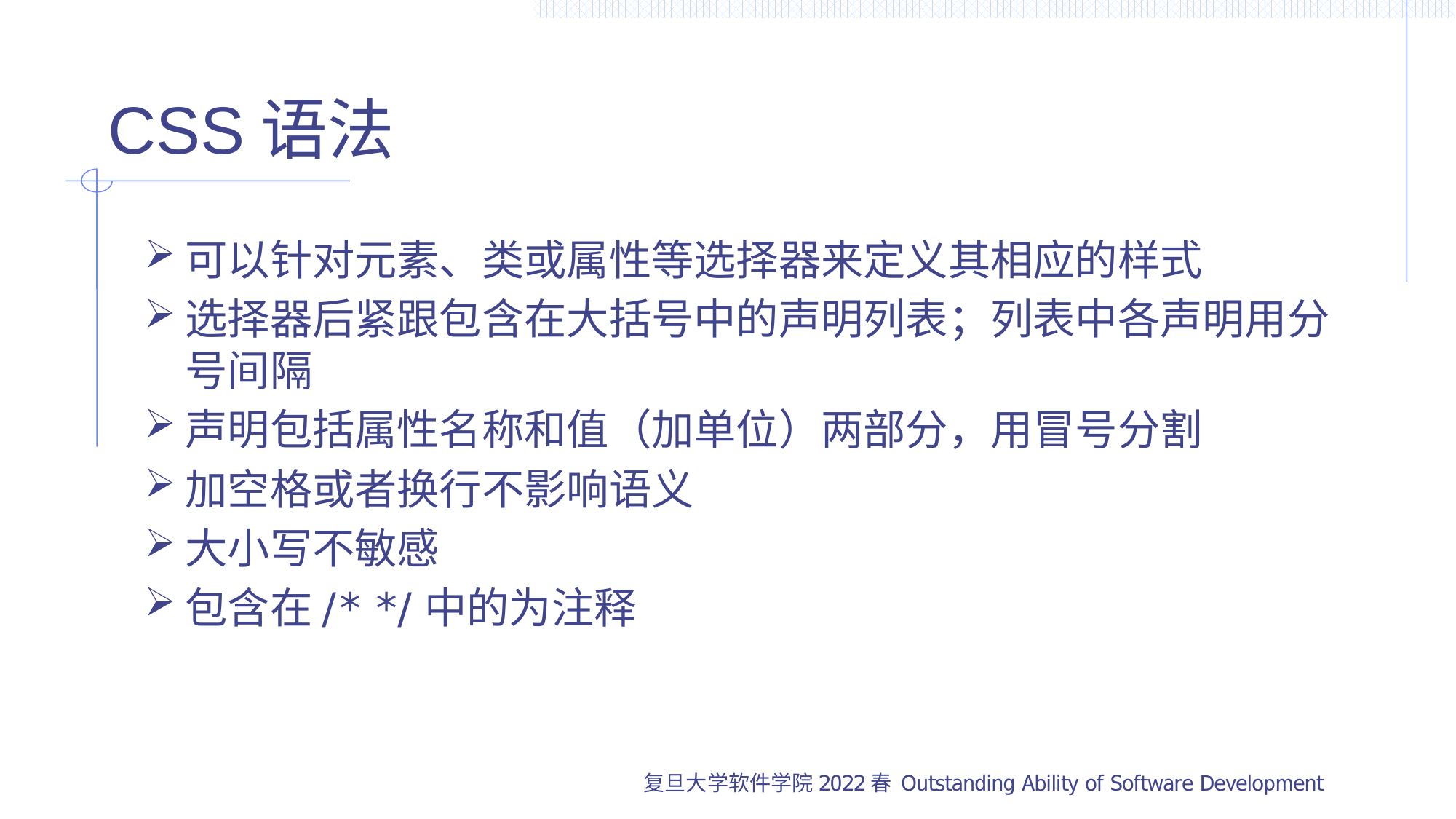

# CSS语法
可以针对元素、类或属性等选择器来定义其相应的样式
选择器后紧跟包含在大括号中的声明列表；列表中各声明用分号间隔
声明包括属性名称和值（加单位）两部分，用冒号分割
加空格或者换行不影响语义
大小写不敏感
包含在/* */中的为注释